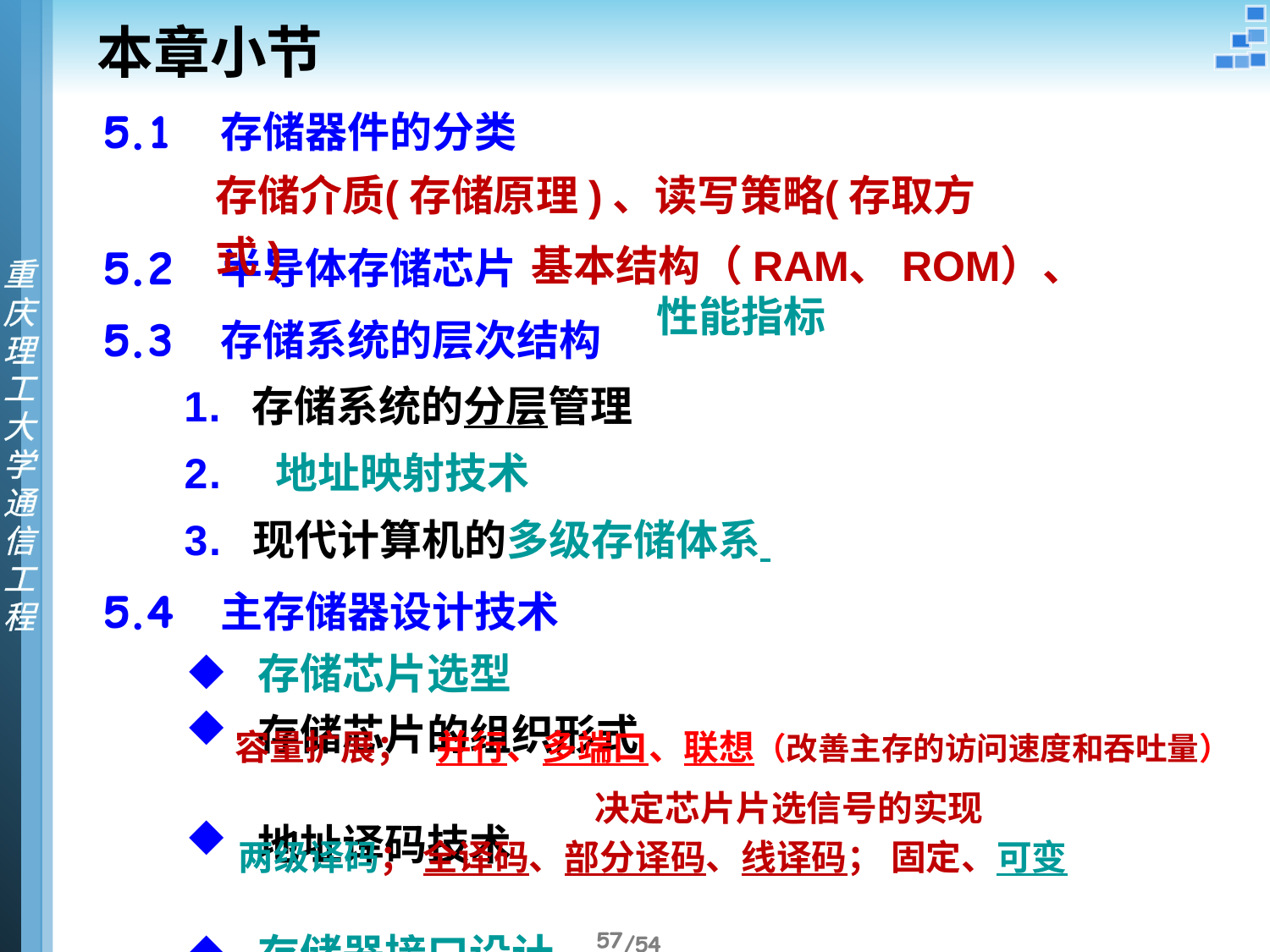

本章小节
5.1  存储器件的分类

5.2  半导体存储芯片
5.3  存储系统的层次结构
  存储系统的分层管理
  地址映射技术
  现代计算机的多级存储体系
5.4  主存储器设计技术
  存储芯片选型
  存储芯片的组织形式

  地址译码技术

  存储器接口设计
存储介质(存储原理)、读写策略(存取方式)
基本结构（RAM、ROM）、性能指标
容量扩展；
并行、多端口、联想（改善主存的访问速度和吞吐量）
决定芯片片选信号的实现
两级译码； 全译码、部分译码、线译码； 固定、可变

57
/54